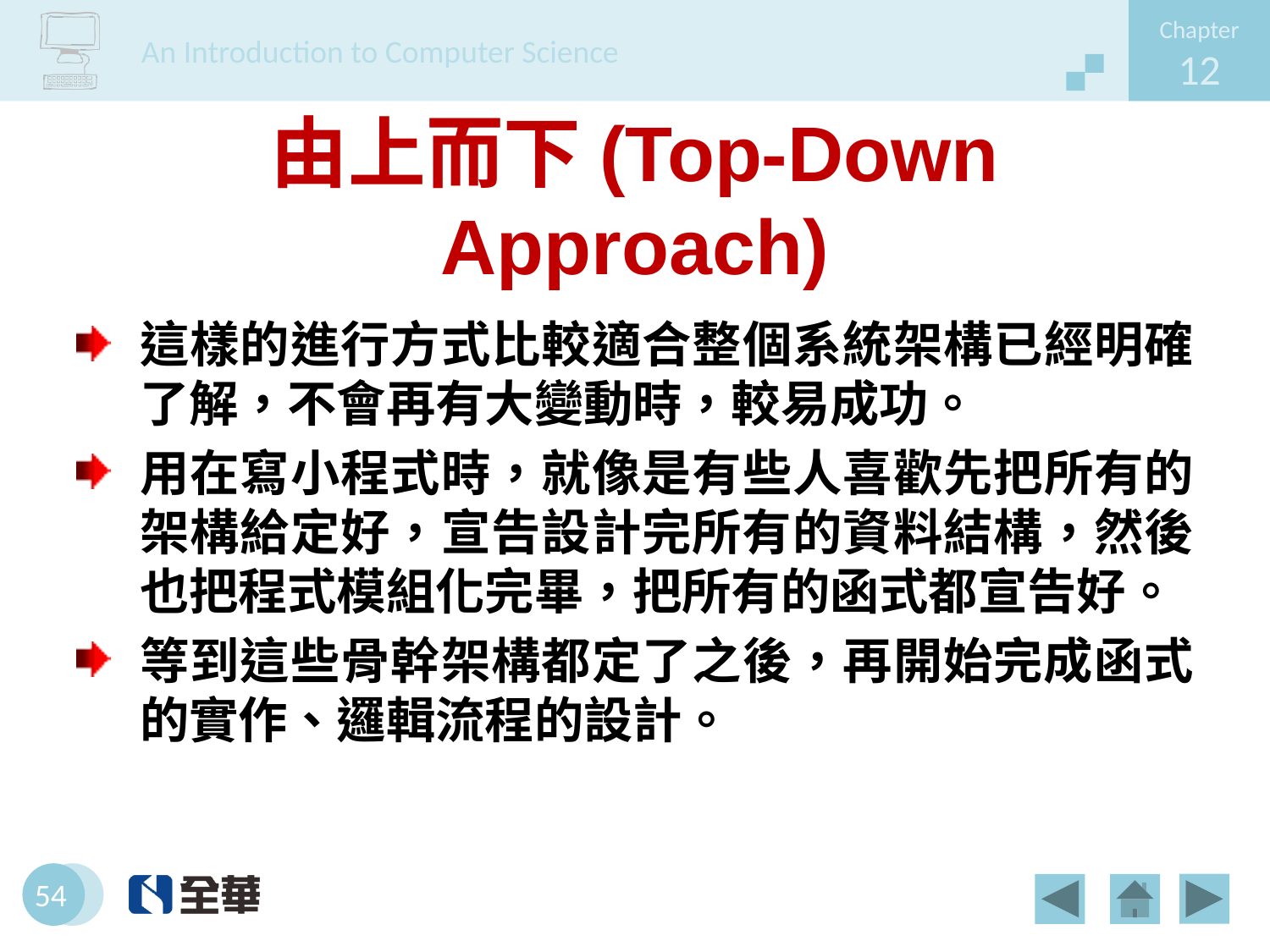

# 由上而下(Top-Down Approach)
這樣的進行方式比較適合整個系統架構已經明確了解，不會再有大變動時，較易成功。
用在寫小程式時，就像是有些人喜歡先把所有的架構給定好，宣告設計完所有的資料結構，然後也把程式模組化完畢，把所有的函式都宣告好。
等到這些骨幹架構都定了之後，再開始完成函式的實作、邏輯流程的設計。